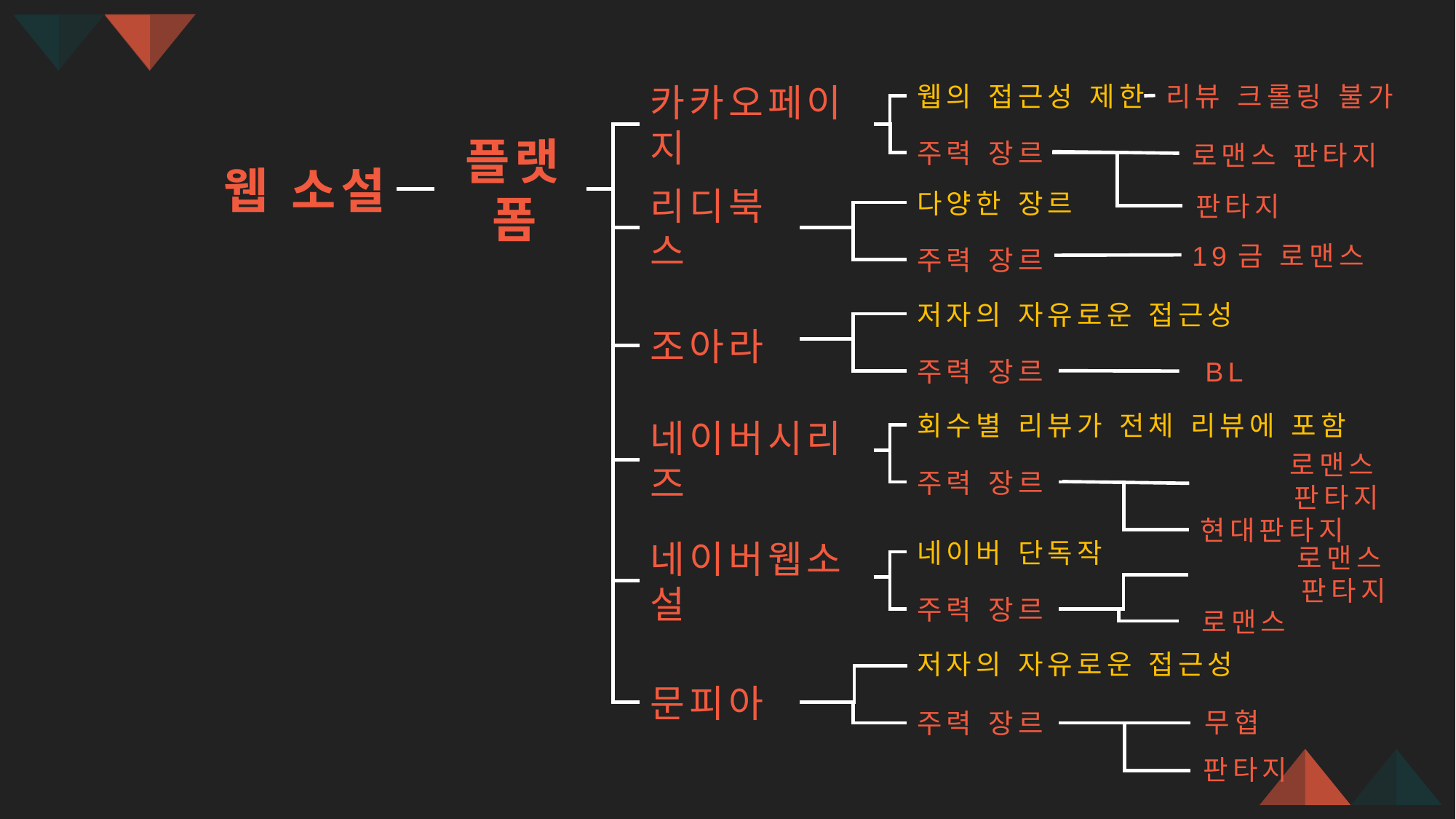

리뷰 크롤링 불가
웹의 접근성 제한
카카오페이지
주력 장르
로맨스 판타지
웹 소설
플랫폼
다양한 장르
판타지
리디북스
19금 로맨스
주력 장르
저자의 자유로운 접근성
조아라
주력 장르
BL
회수별 리뷰가 전체 리뷰에 포함
네이버시리즈
로맨스 판타지
주력 장르
현대판타지
네이버 단독작
로맨스 판타지
네이버웹소설
주력 장르
로맨스
저자의 자유로운 접근성
문피아
무협
주력 장르
판타지